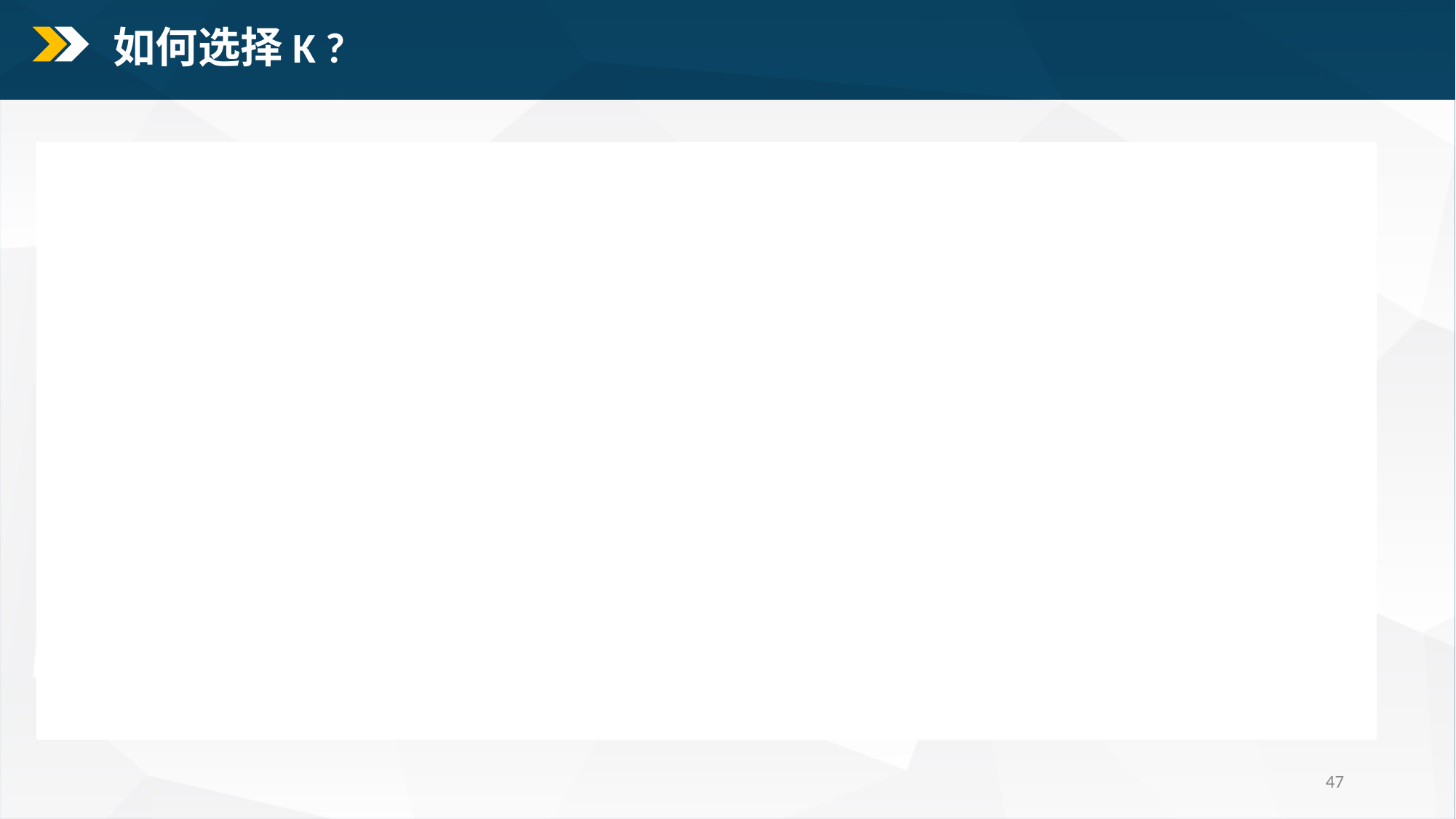

如何选择K ?

间隔统计：分析损失函数J随K增大递减的间隔
交叉检验: 把原始数据集分裂两个子集.在其中一个数据集上估计中心点(prototypes) ，然后在另一个集合上计算损失函数
簇的稳定性: 通过对原始数据的重采样或者分裂，度量簇的改变程度.
非参数方法: 为K加上一个先验， Bayesian non-parametric
例如：中国餐馆过程(Chinese Restaurant Process)

47